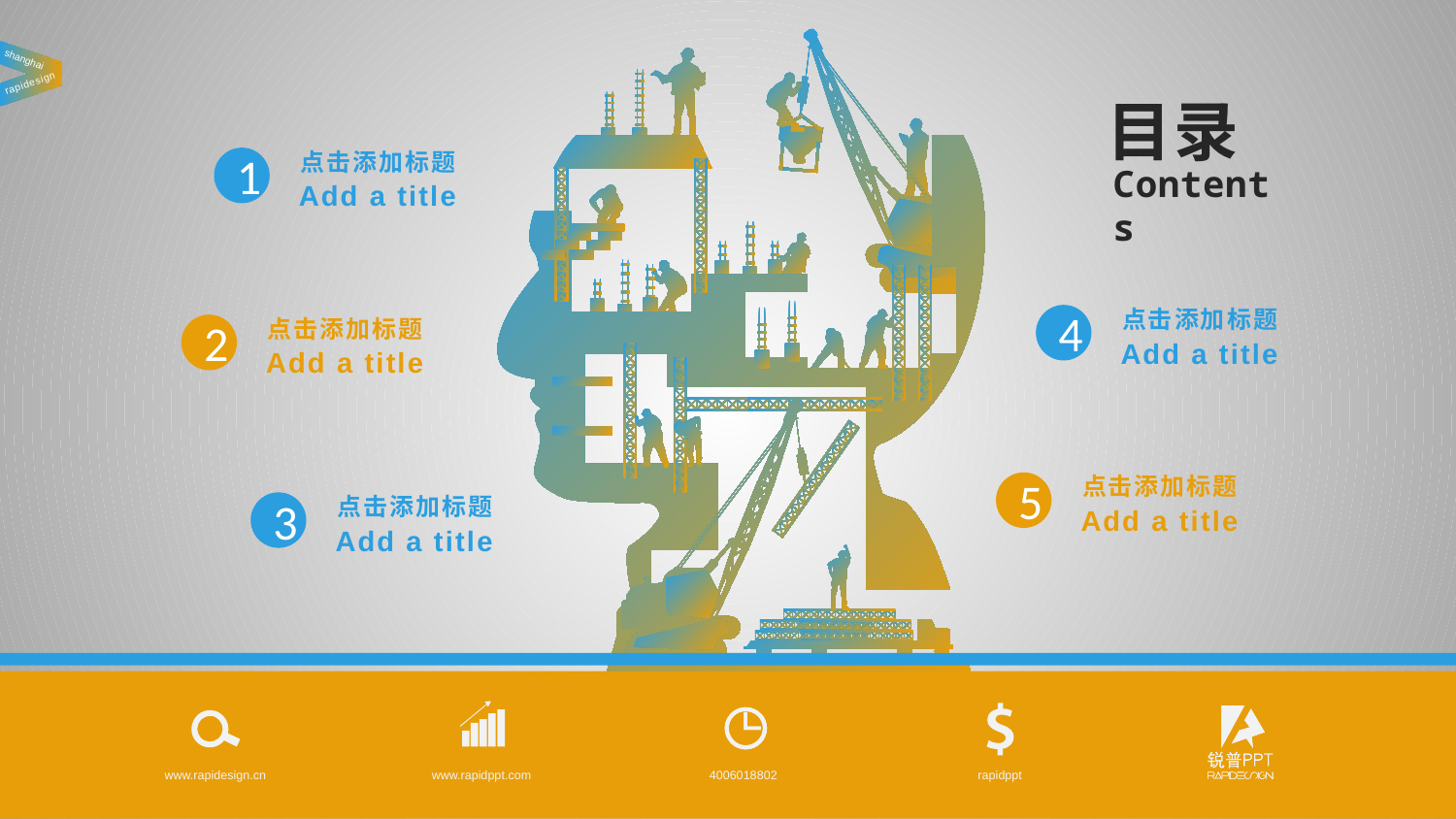

shanghai
rapidesign
目录
点击添加标题
Add a title
1
Contents
点击添加标题
Add a title
4
点击添加标题
Add a title
2
点击添加标题
Add a title
5
点击添加标题
Add a title
3

www.rapidesign.cn
www.rapidppt.com
4006018802
rapidppt